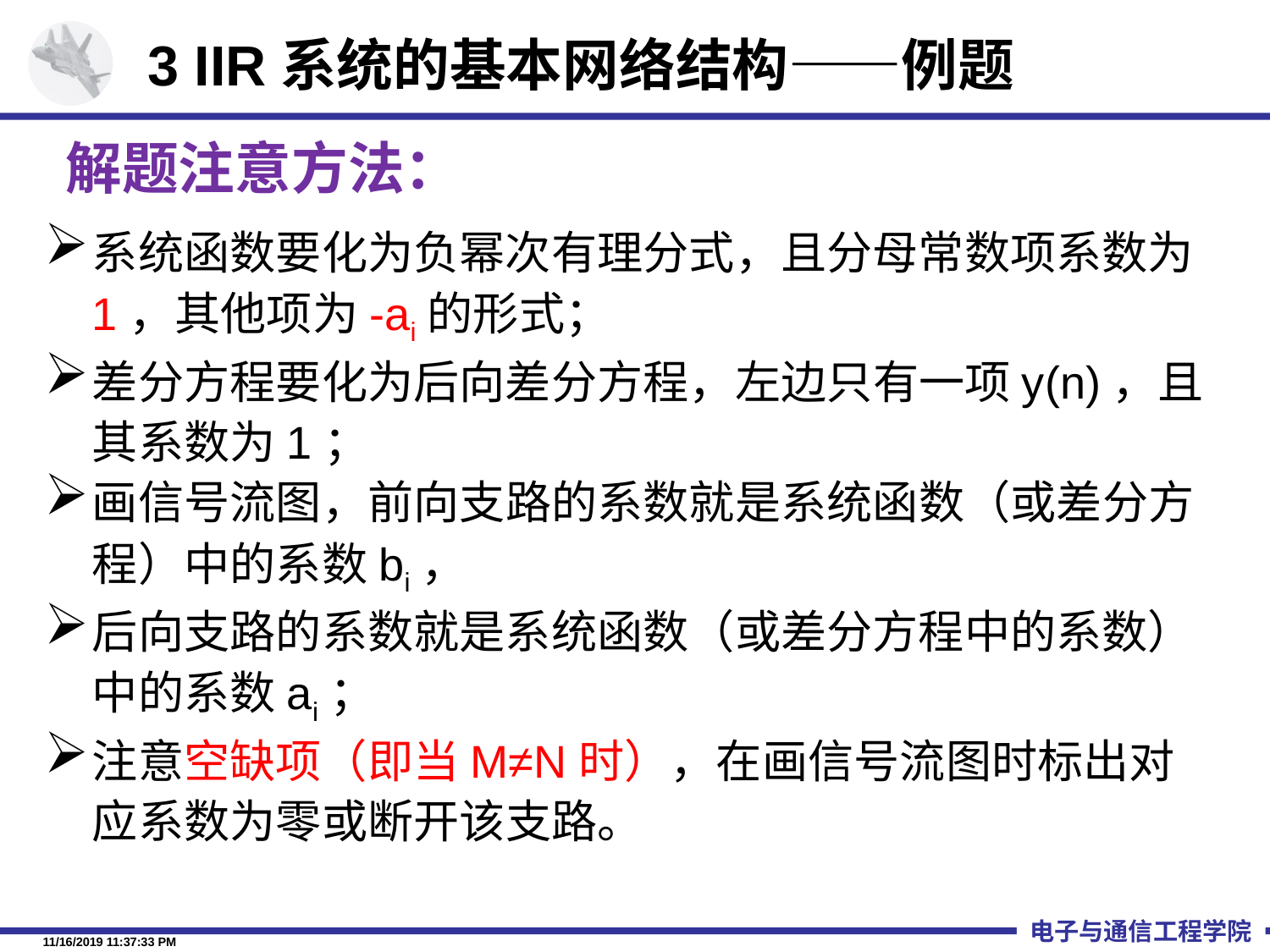

3 IIR系统的基本网络结构——例题
# 解题注意方法：
系统函数要化为负幂次有理分式，且分母常数项系数为1，其他项为-ai的形式；
差分方程要化为后向差分方程，左边只有一项y(n)，且其系数为1；
画信号流图，前向支路的系数就是系统函数（或差分方程）中的系数bi，
后向支路的系数就是系统函数（或差分方程中的系数）中的系数ai；
注意空缺项（即当M≠N时），在画信号流图时标出对应系数为零或断开该支路。